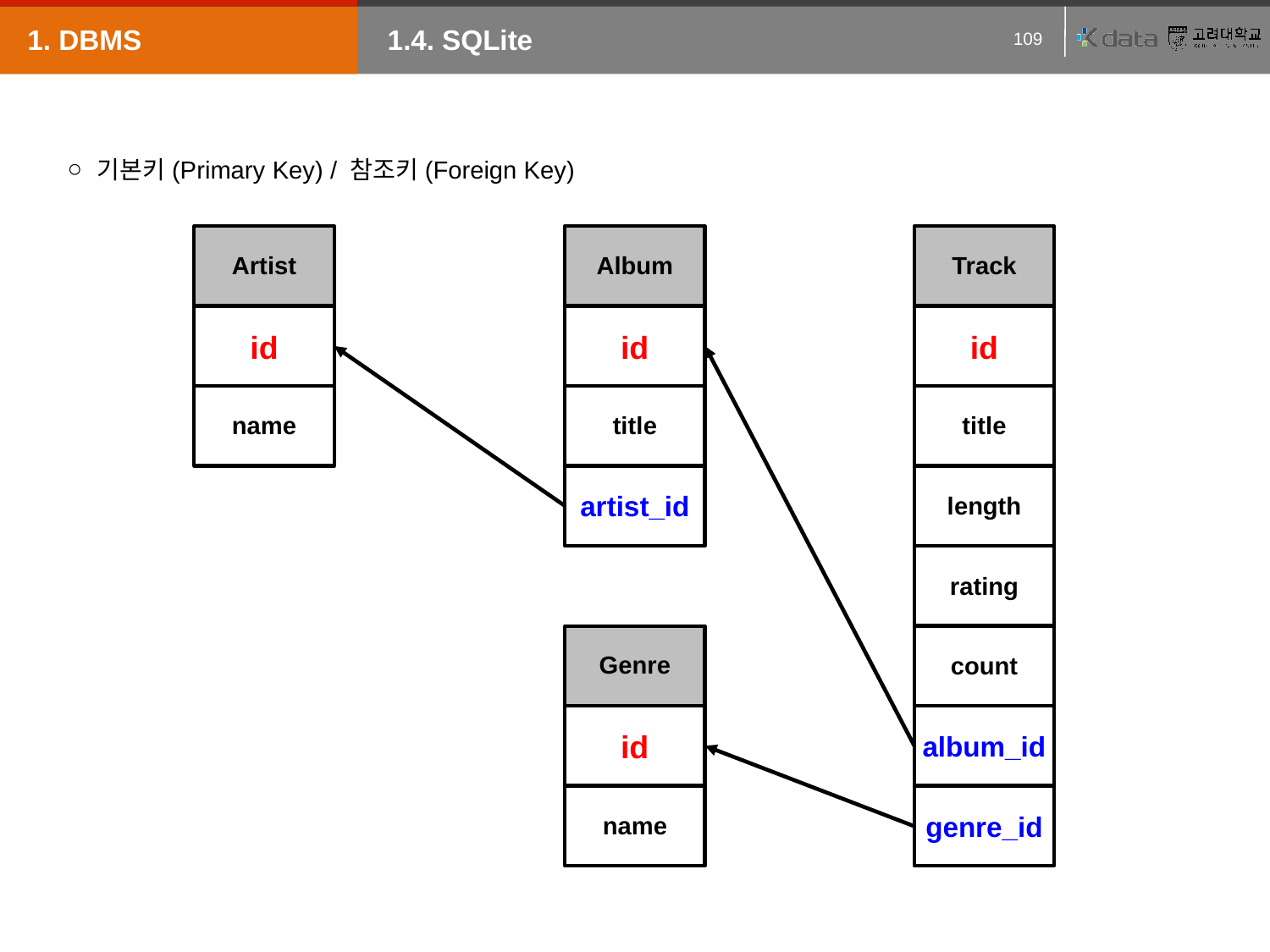

1. DBMS
1.4. SQLite

기본키(Primary Key) / 참조키(Foreign Key)

Artist
Album
Track

id

id

id

name

title

title

artist_id

length

rating

count
Genre

id

album_id

name

genre_id